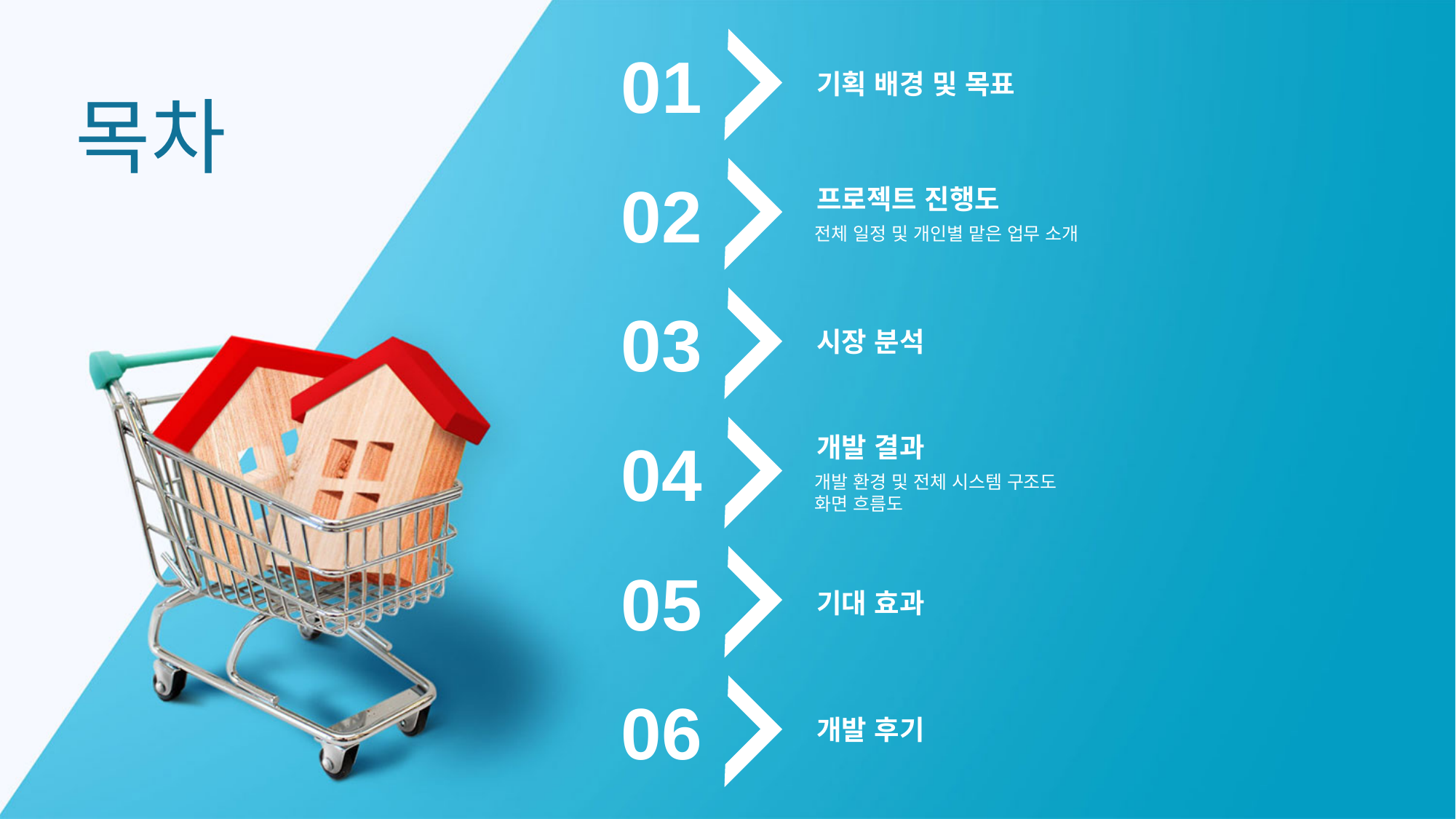

01

기획 배경 및 목표
목차
02

프로젝트 진행도
전체 일정 및 개인별 맡은 업무 소개
03

시장 분석
04
개발 결과
개발 환경 및 전체 시스템 구조도
화면 흐름도

05

기대 효과
06

개발 후기